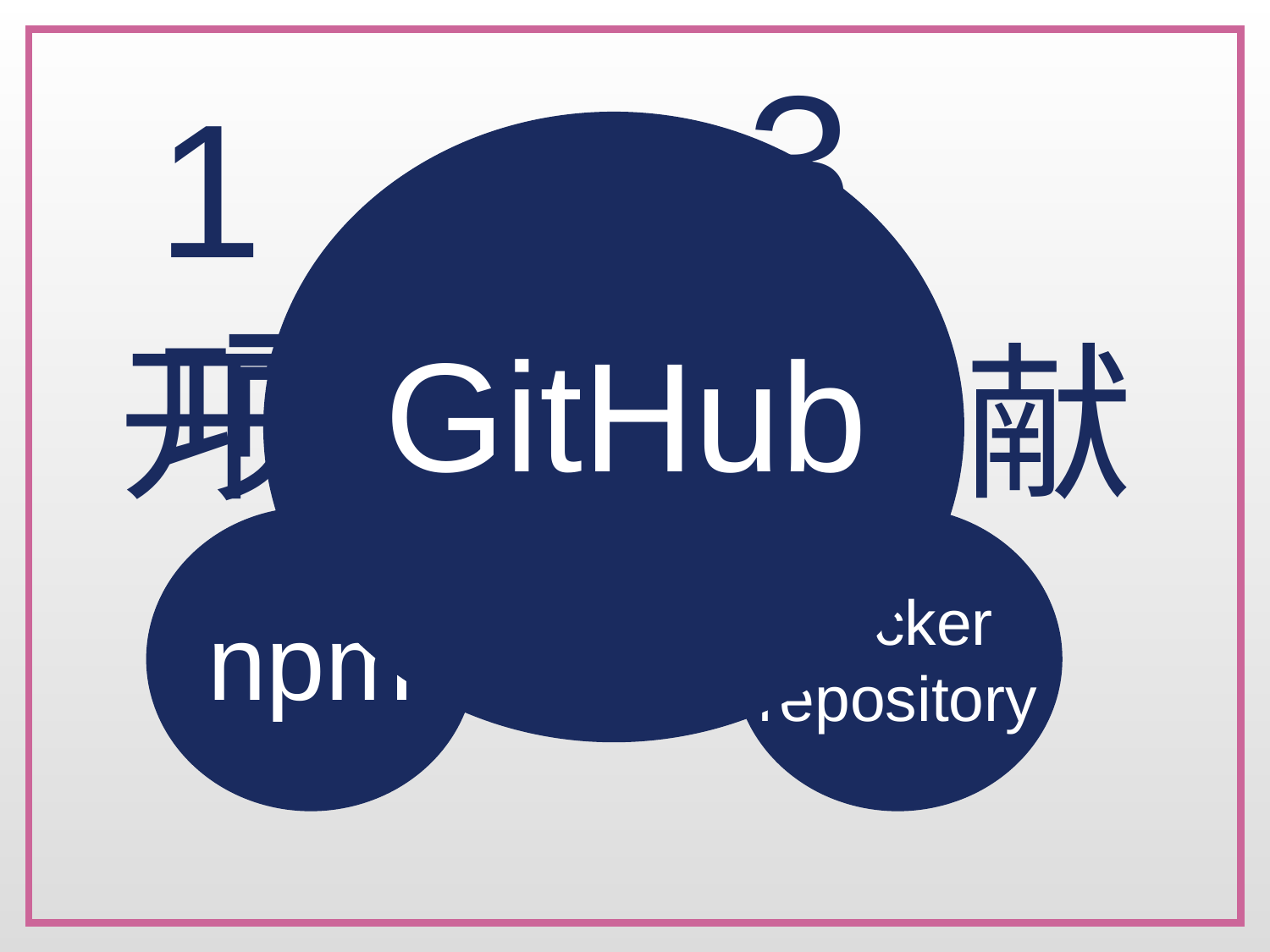

3 项
1 项

GitHub
开源项目贡献

npm

docker repository